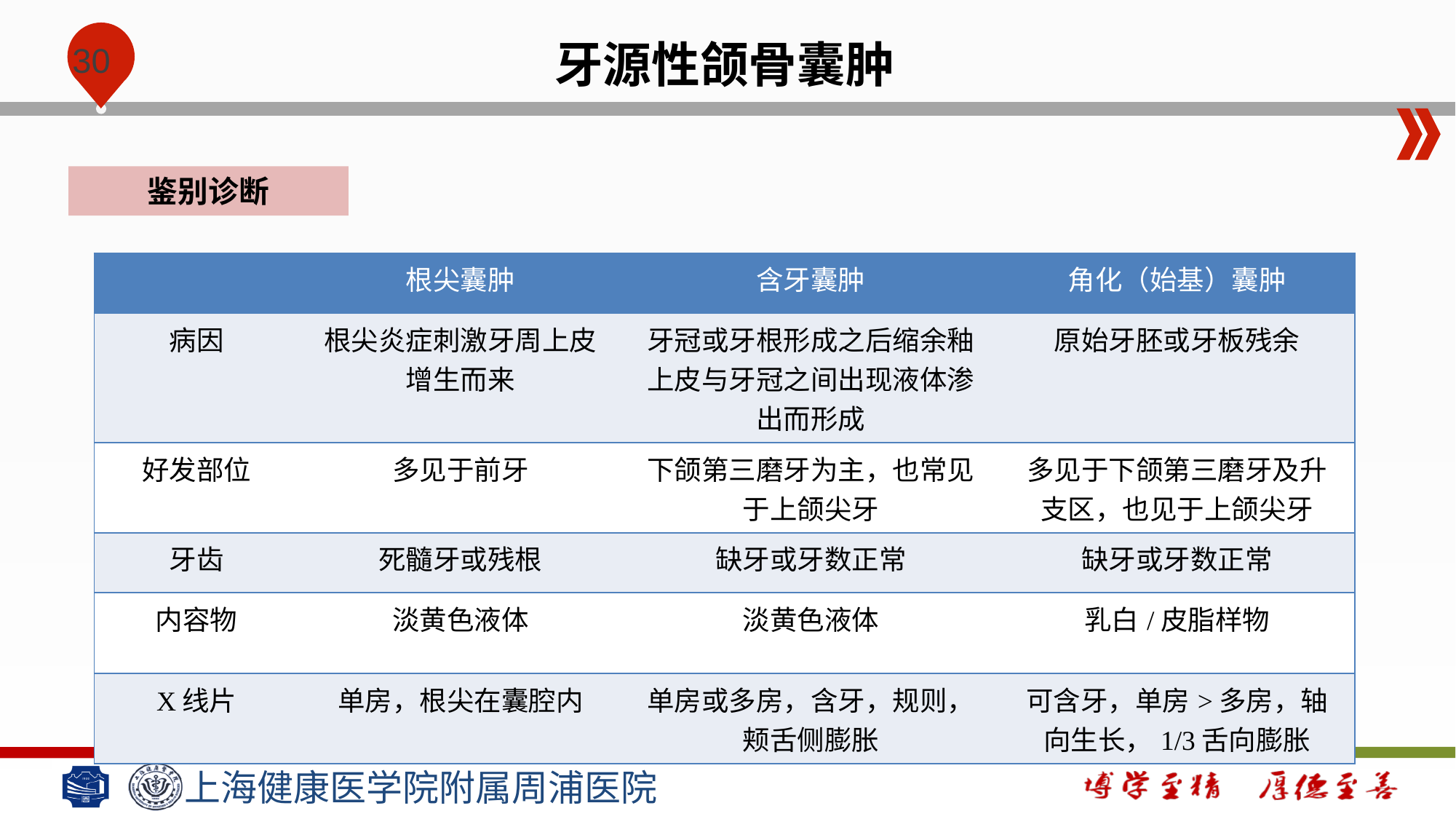

牙源性颌骨囊肿
鉴别诊断
|  | 根尖囊肿 | 含牙囊肿 | 角化（始基）囊肿 |
| --- | --- | --- | --- |
| 病因 | 根尖炎症刺激牙周上皮增生而来 | 牙冠或牙根形成之后缩余釉上皮与牙冠之间出现液体渗出而形成 | 原始牙胚或牙板残余 |
| 好发部位 | 多见于前牙 | 下颌第三磨牙为主，也常见于上颌尖牙 | 多见于下颌第三磨牙及升支区，也见于上颌尖牙 |
| 牙齿 | 死髓牙或残根 | 缺牙或牙数正常 | 缺牙或牙数正常 |
| 内容物 | 淡黄色液体 | 淡黄色液体 | 乳白/皮脂样物 |
| X线片 | 单房，根尖在囊腔内 | 单房或多房，含牙，规则，颊舌侧膨胀 | 可含牙，单房>多房，轴向生长，1/3舌向膨胀 |